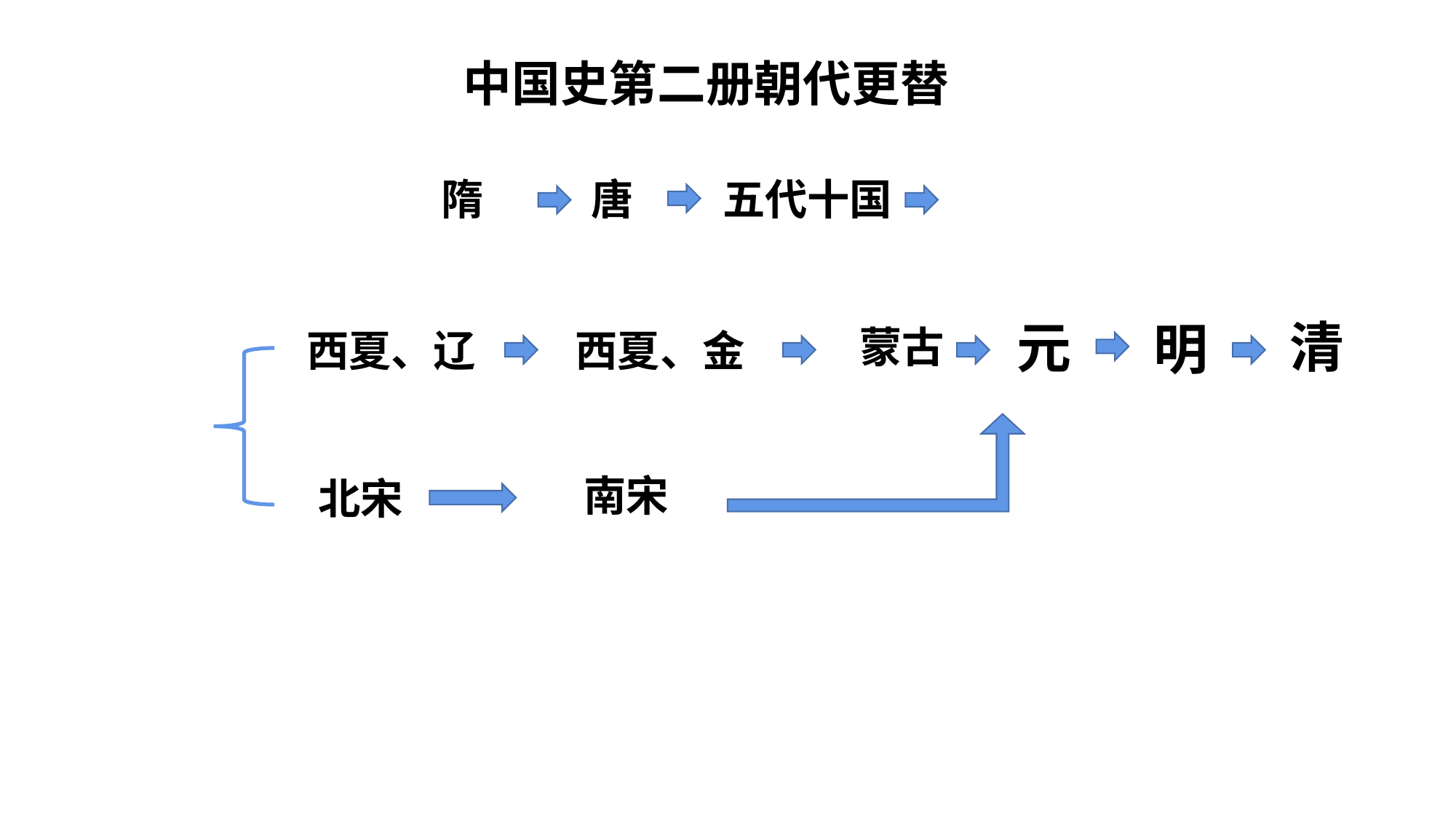

中国史第二册朝代更替
隋
唐
五代十国

清
元
明
蒙古
西夏、金
西夏、辽

南宋
北宋